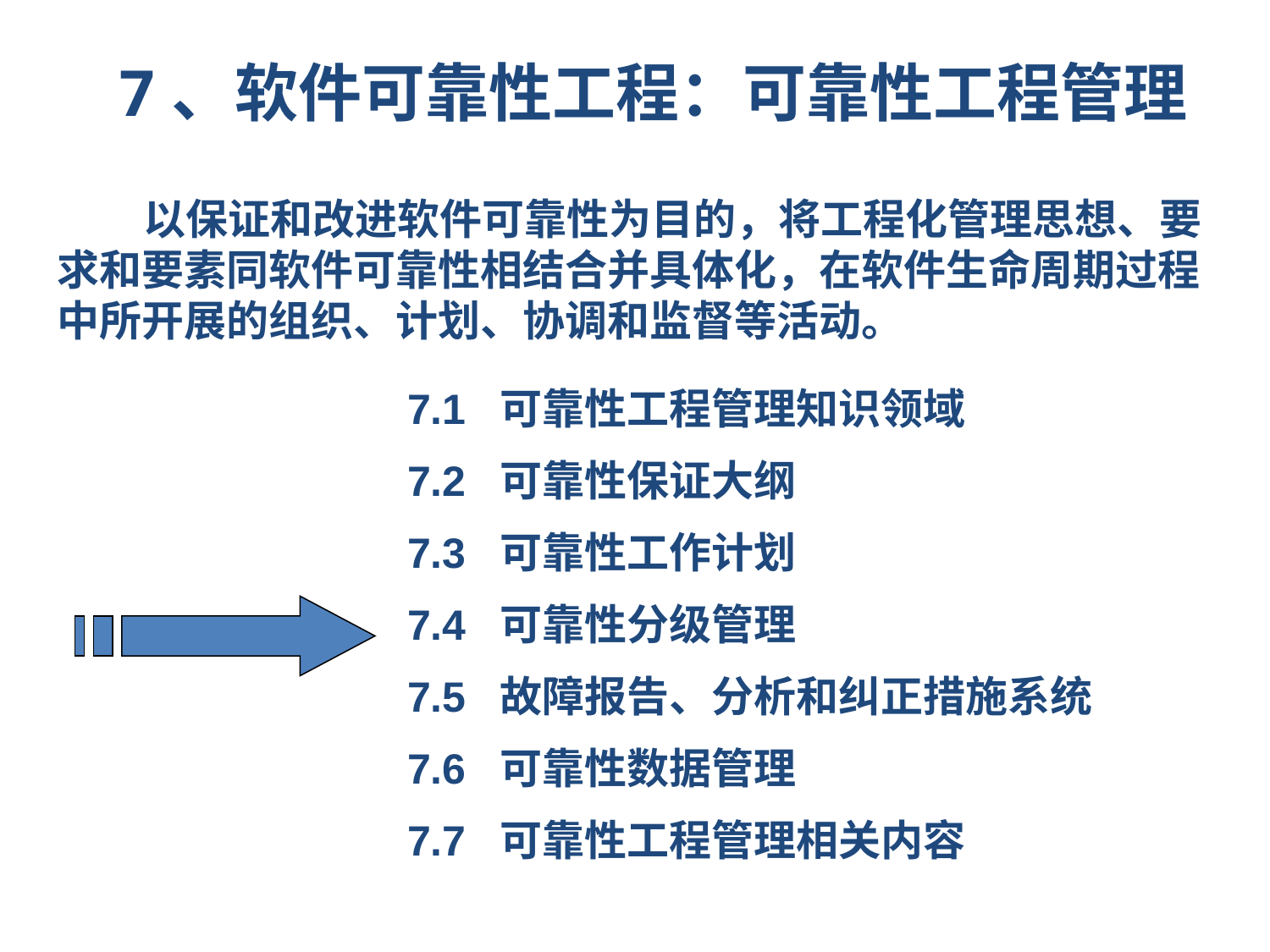

7、软件可靠性工程：可靠性工程管理
        以保证和改进软件可靠性为目的，将工程化管理思想、要求和要素同软件可靠性相结合并具体化，在软件生命周期过程中所开展的组织、计划、协调和监督等活动。
7.1  可靠性工程管理知识领域
7.2  可靠性保证大纲
7.3  可靠性工作计划
7.4  可靠性分级管理
7.5  故障报告、分析和纠正措施系统
7.6  可靠性数据管理
7.7  可靠性工程管理相关内容